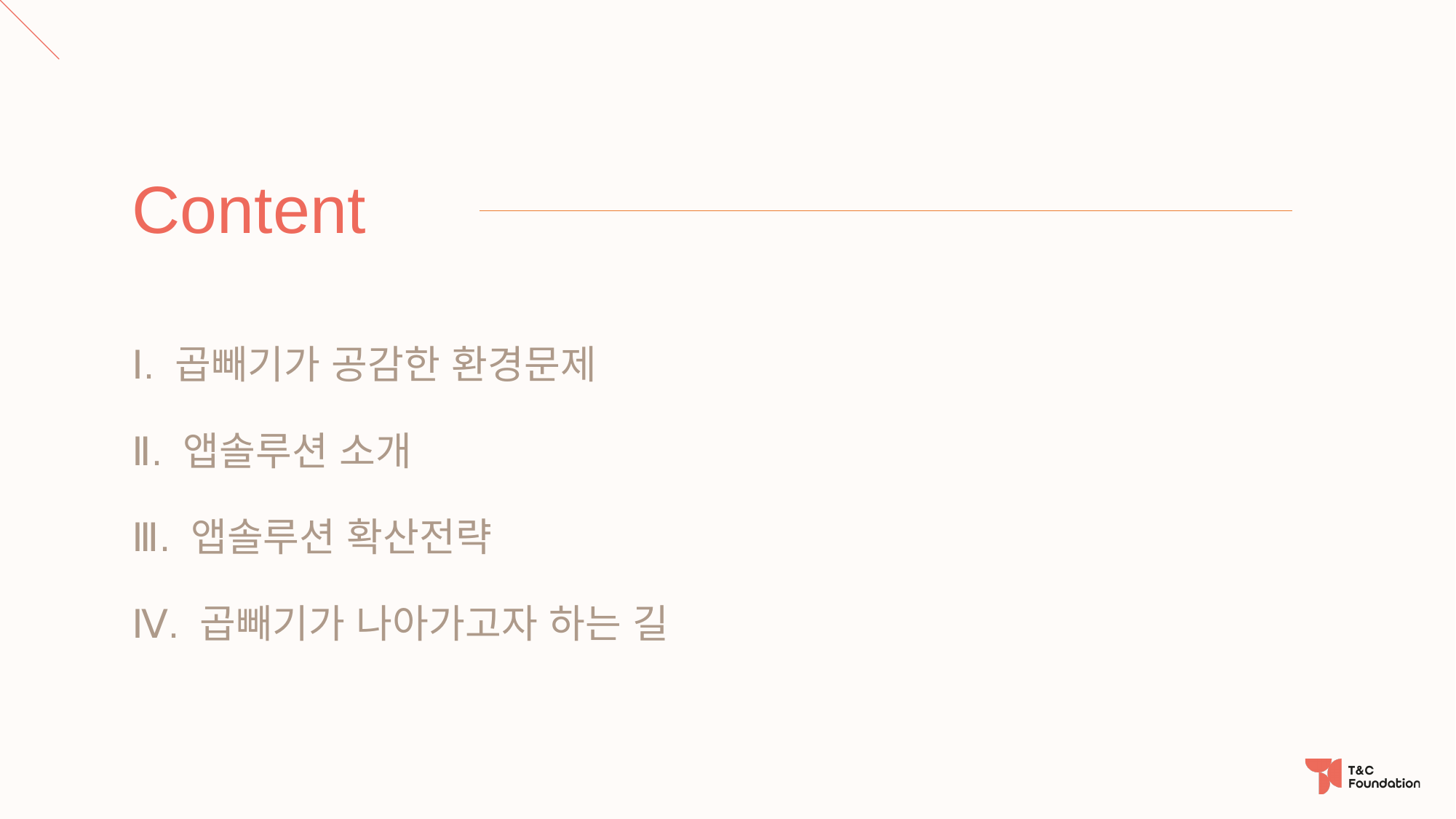

Content

Ⅰ. 곱빼기가 공감한 환경문제
Ⅱ. 앱솔루션 소개
Ⅲ. 앱솔루션 확산전략
Ⅳ. 곱빼기가 나아가고자 하는 길